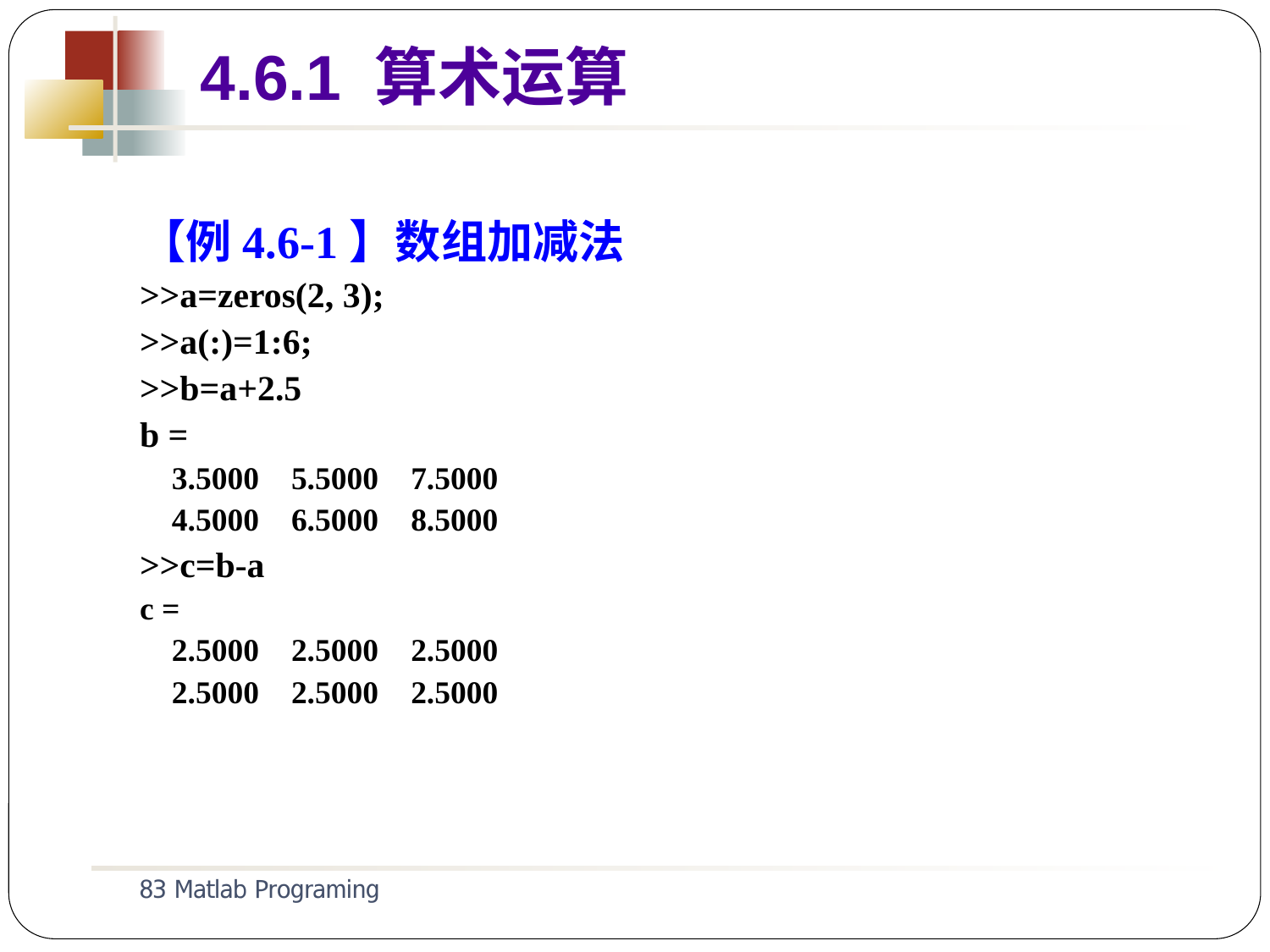

【例4.6-1】数组加减法
>>a=zeros(2, 3);
>>a(:)=1:6;
>>b=a+2.5
b =
    3.5000    5.5000    7.5000
    4.5000    6.5000    8.5000
>>c=b-a
c =
    2.5000    2.5000    2.5000
    2.5000    2.5000    2.5000
4.6.1 算术运算
83 Matlab Programing